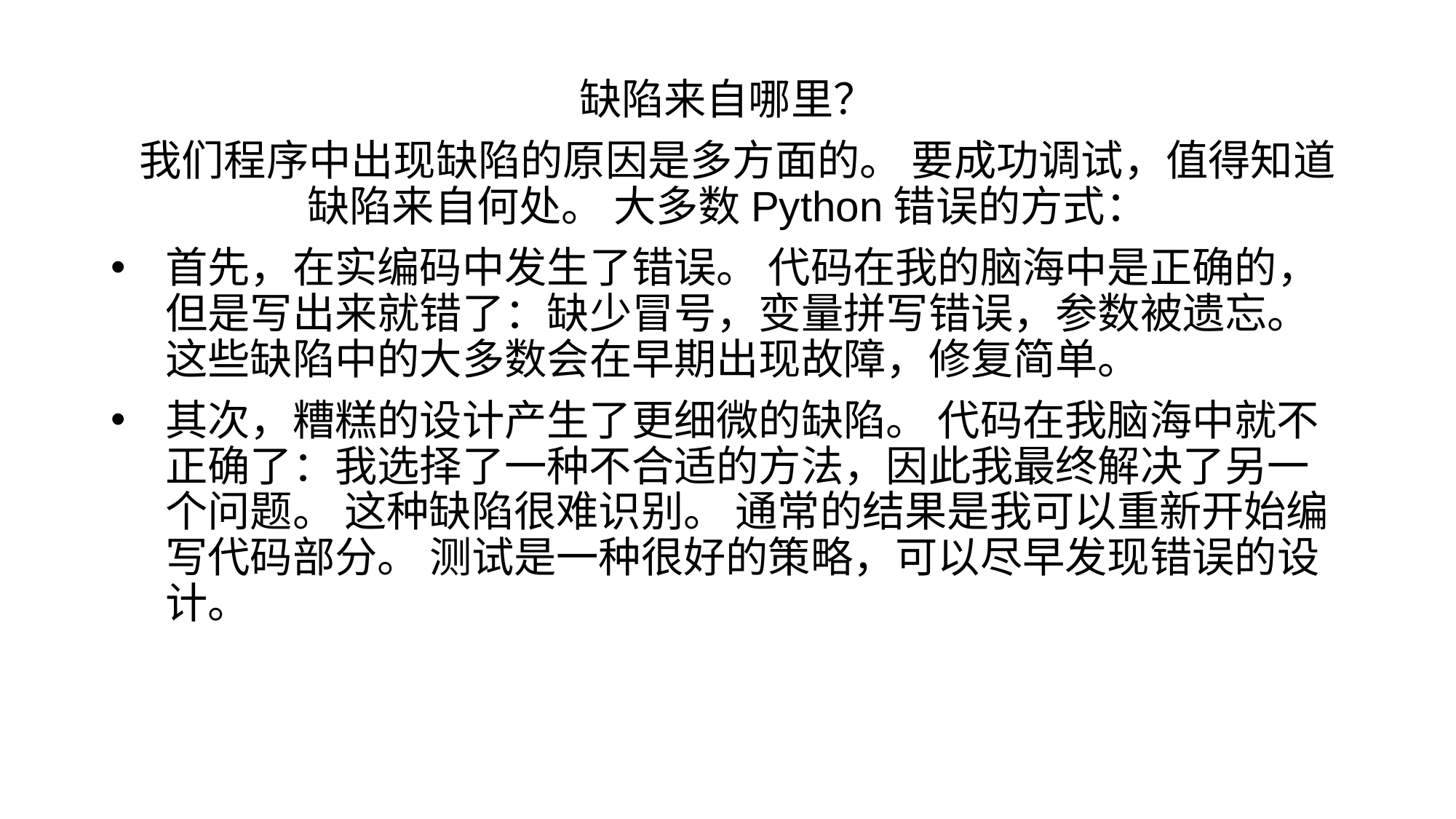

缺陷来自哪里？
 我们程序中出现缺陷的原因是多方面的。 要成功调试，值得知道缺陷来自何处。 大多数Python错误的方式：
首先，在实编码中发生了错误。 代码在我的脑海中是正确的，但是写出来就错了：缺少冒号，变量拼写错误，参数被遗忘。 这些缺陷中的大多数会在早期出现故障，修复简单。
其次，糟糕的设计产生了更细微的缺陷。 代码在我脑海中就不正确了：我选择了一种不合适的方法，因此我最终解决了另一个问题。 这种缺陷很难识别。 通常的结果是我可以重新开始编写代码部分。 测试是一种很好的策略，可以尽早发现错误的设计。